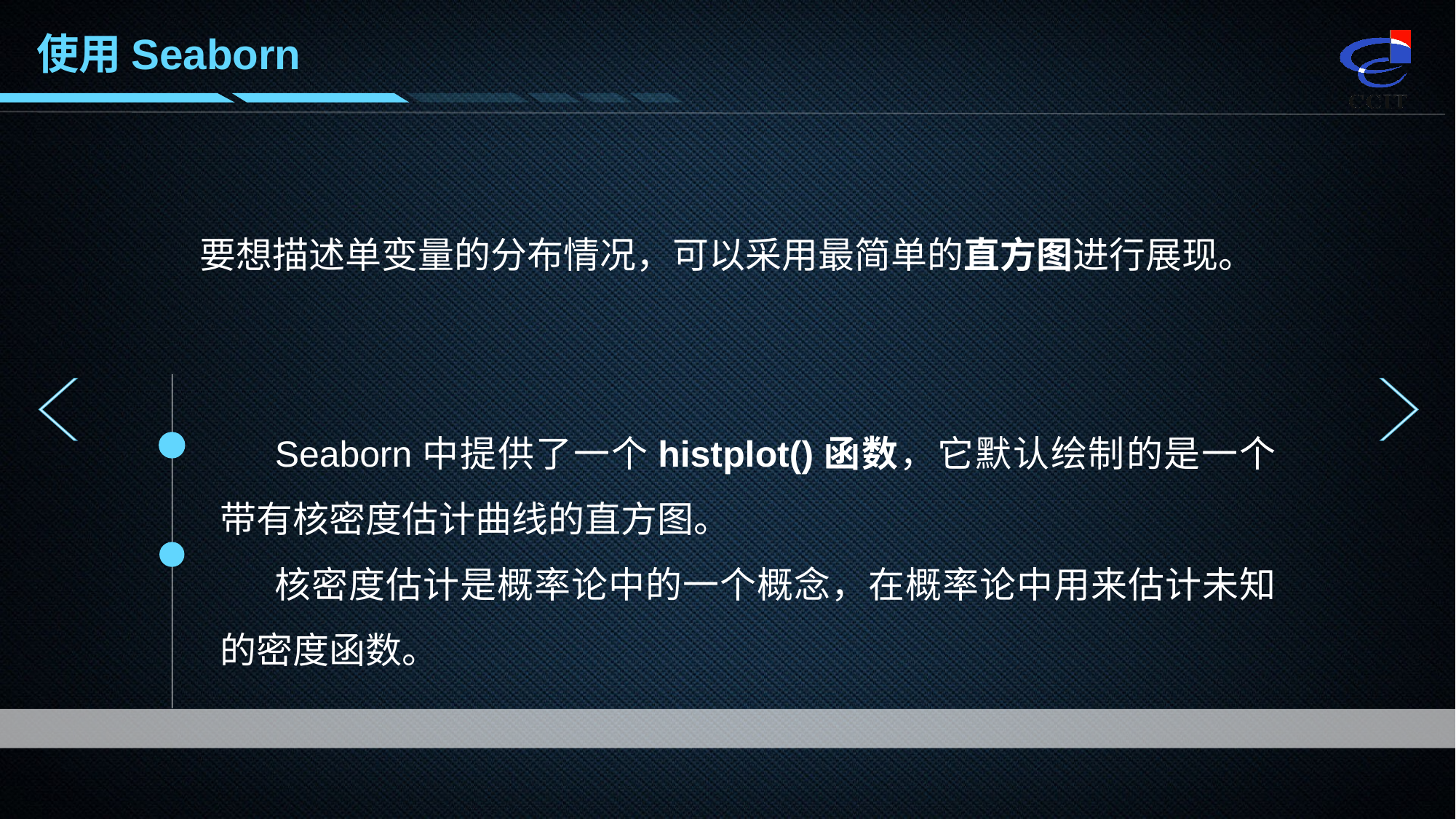

使用Seaborn
要想描述单变量的分布情况，可以采用最简单的直方图进行展现。

Seaborn中提供了一个histplot()函数，它默认绘制的是一个带有核密度估计曲线的直方图。
核密度估计是概率论中的一个概念，在概率论中用来估计未知的密度函数。